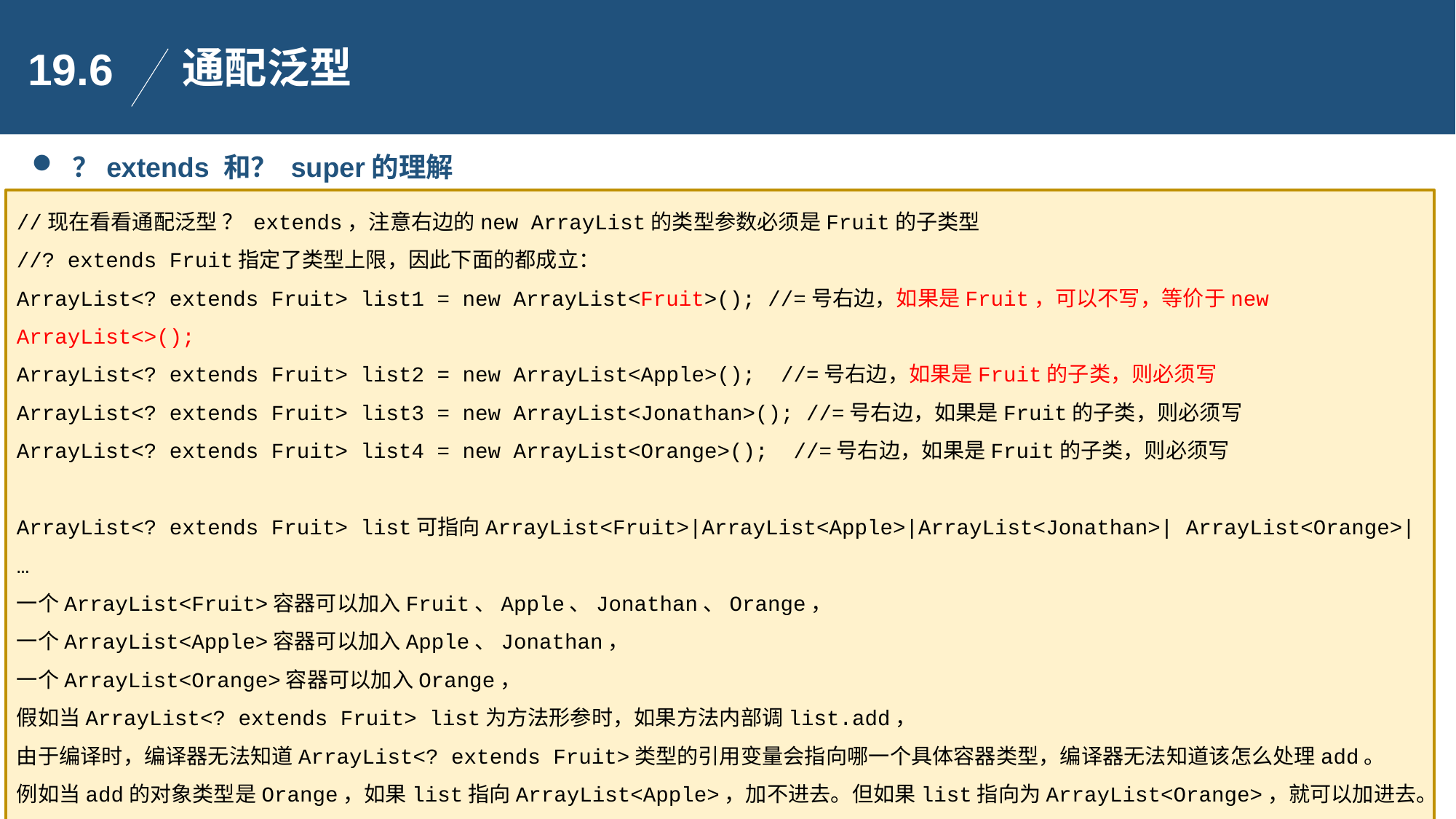

通配泛型
19.6
？extends 和？ super的理解

//现在看看通配泛型 ？ extends，注意右边的new ArrayList的类型参数必须是Fruit的子类型
//? extends Fruit指定了类型上限，因此下面的都成立：
ArrayList<? extends Fruit> list1 = new ArrayList<Fruit>(); //=号右边，如果是Fruit，可以不写，等价于new ArrayList<>();
ArrayList<? extends Fruit> list2 = new ArrayList<Apple>();  //=号右边，如果是Fruit的子类，则必须写
ArrayList<? extends Fruit> list3 = new ArrayList<Jonathan>(); //=号右边，如果是Fruit的子类，则必须写
ArrayList<? extends Fruit> list4 = new ArrayList<Orange>();  //=号右边，如果是Fruit的子类，则必须写

ArrayList<? extends Fruit> list可指向ArrayList<Fruit>|ArrayList<Apple>|ArrayList<Jonathan>| ArrayList<Orange>|…
一个ArrayList<Fruit>容器可以加入Fruit、Apple、Jonathan、Orange，
一个ArrayList<Apple>容器可以加入Apple、Jonathan，
一个ArrayList<Orange>容器可以加入Orange，
假如当ArrayList<? extends Fruit> list为方法形参时，如果方法内部调list.add，
由于编译时，编译器无法知道ArrayList<? extends Fruit>类型的引用变量会指向哪一个具体容器类型，编译器无法知道该怎么处理add。
例如当add的对象类型是Orange，如果list指向ArrayList<Apple>，加不进去。但如果list指向为ArrayList<Orange>，就可以加进去。
为了安全，编译器干脆禁止ArrayList<? extends Fruit>类型的list添加元素。
但从list里get元素，都解释成Fruit类型